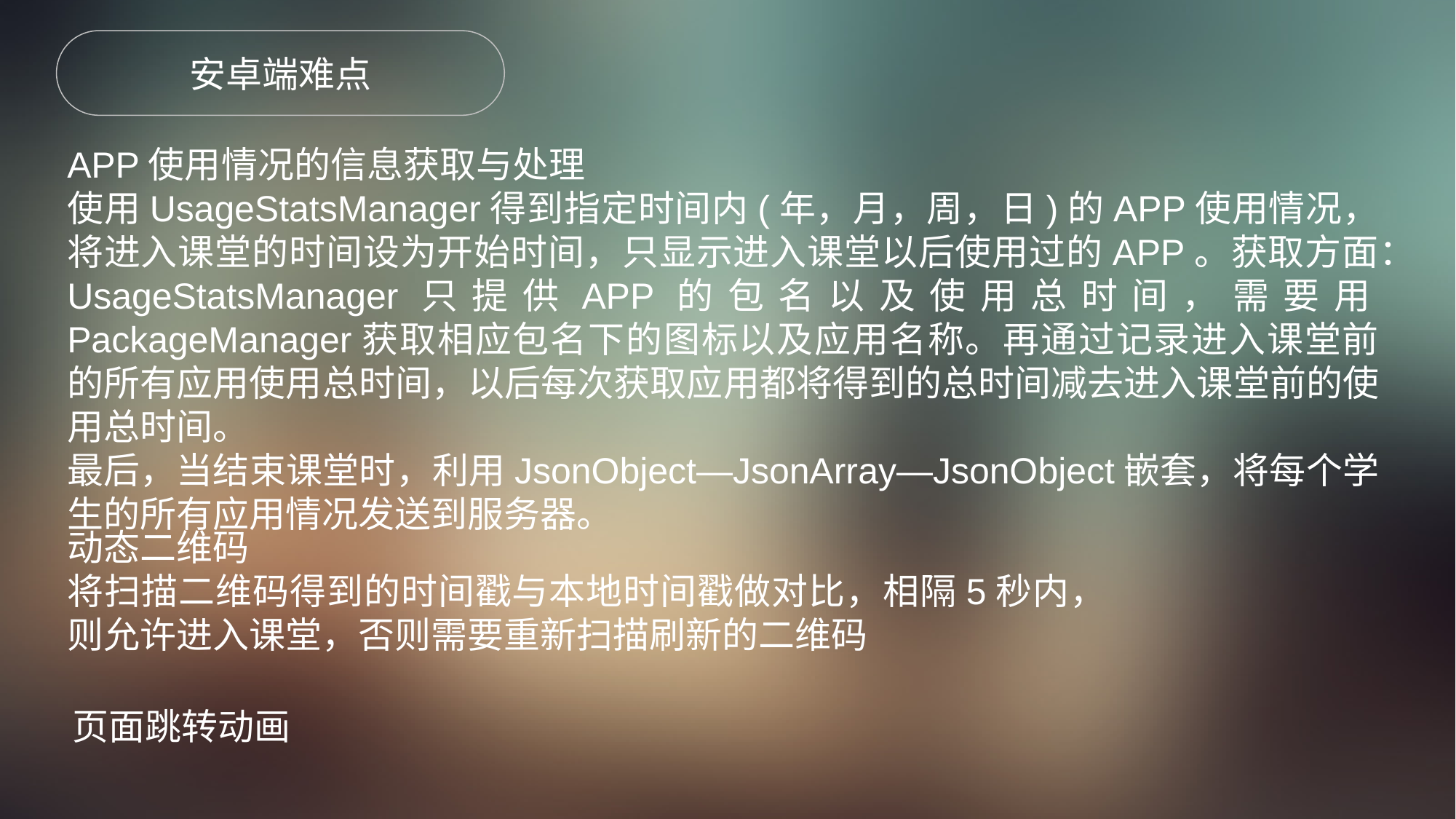

安卓端难点
APP使用情况的信息获取与处理
使用UsageStatsManager得到指定时间内(年，月，周，日)的APP使用情况，将进入课堂的时间设为开始时间，只显示进入课堂以后使用过的APP。获取方面：UsageStatsManager只提供APP的包名以及使用总时间，需要用PackageManager获取相应包名下的图标以及应用名称。再通过记录进入课堂前的所有应用使用总时间，以后每次获取应用都将得到的总时间减去进入课堂前的使用总时间。
最后，当结束课堂时，利用JsonObject—JsonArray—JsonObject嵌套，将每个学生的所有应用情况发送到服务器。
动态二维码
将扫描二维码得到的时间戳与本地时间戳做对比，相隔5秒内，
则允许进入课堂，否则需要重新扫描刷新的二维码
页面跳转动画